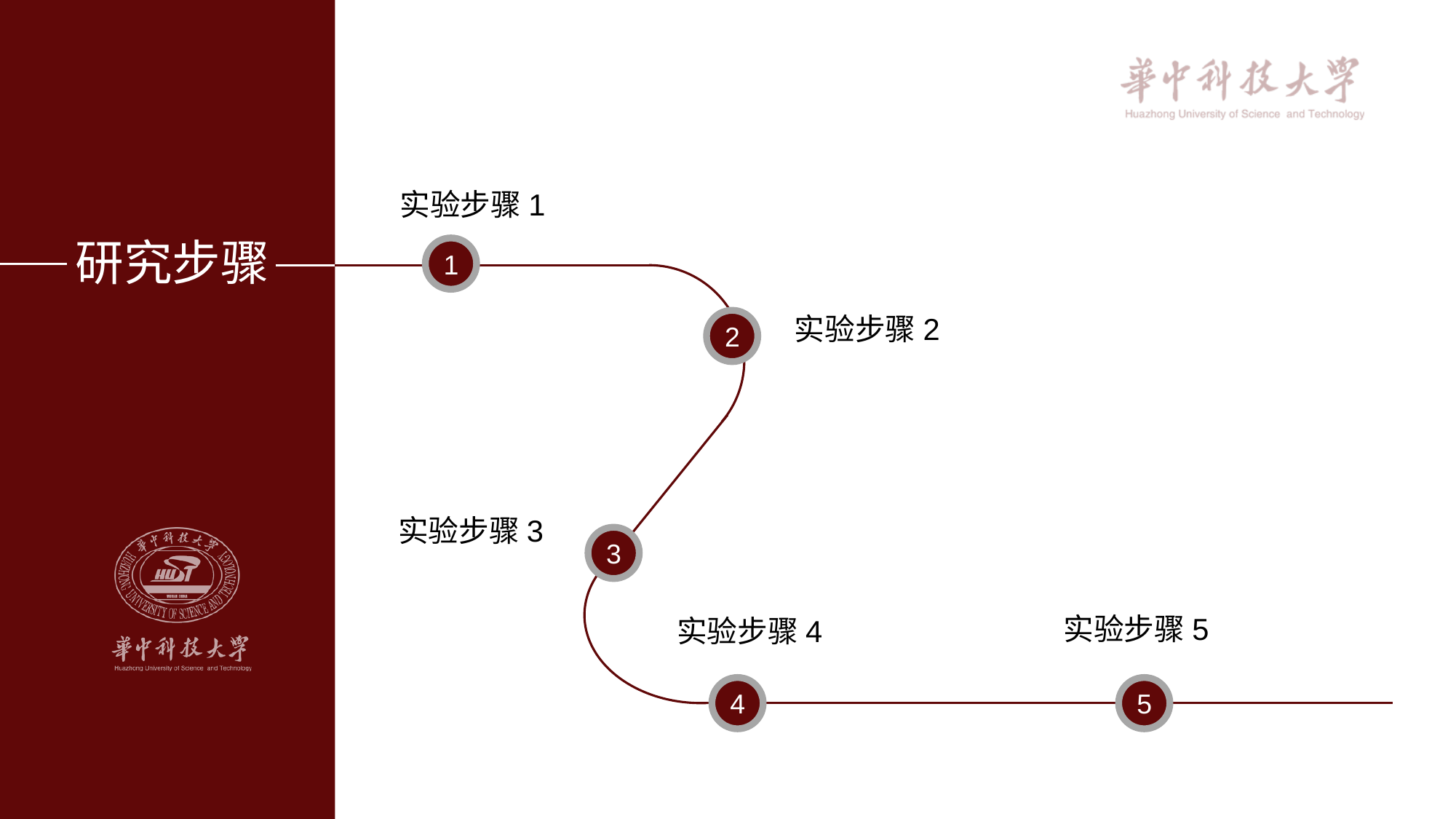

实验步骤1
研究步骤
1

实验步骤2
2
实验步骤3
3

实验步骤5
实验步骤4
4
5